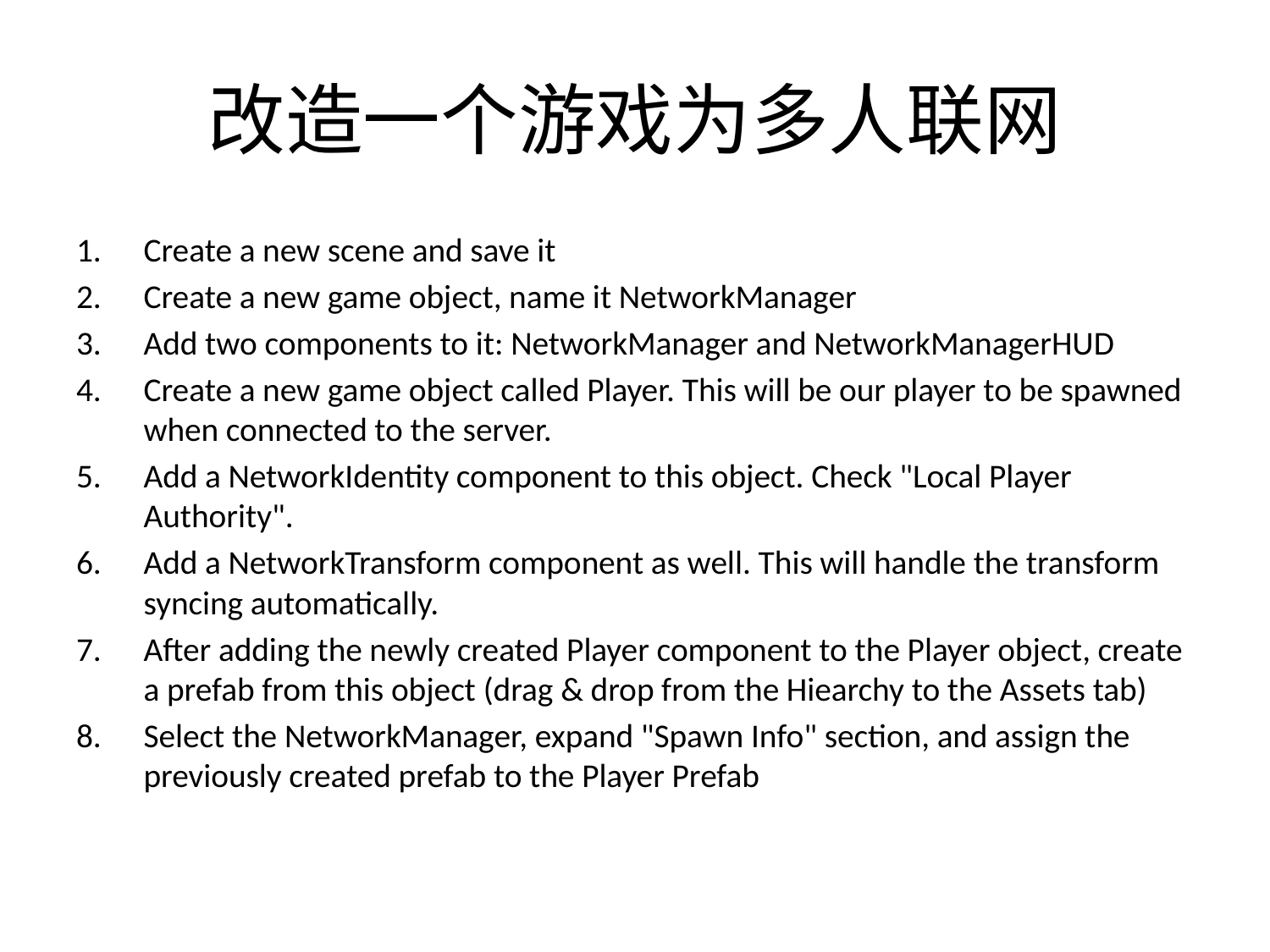

# 改造一个游戏为多人联网
Create a new scene and save it
Create a new game object, name it NetworkManager
Add two components to it: NetworkManager and NetworkManagerHUD
Create a new game object called Player. This will be our player to be spawned when connected to the server.
Add a NetworkIdentity component to this object. Check "Local Player Authority".
Add a NetworkTransform component as well. This will handle the transform syncing automatically.
After adding the newly created Player component to the Player object, create a prefab from this object (drag & drop from the Hiearchy to the Assets tab)
Select the NetworkManager, expand "Spawn Info" section, and assign the previously created prefab to the Player Prefab